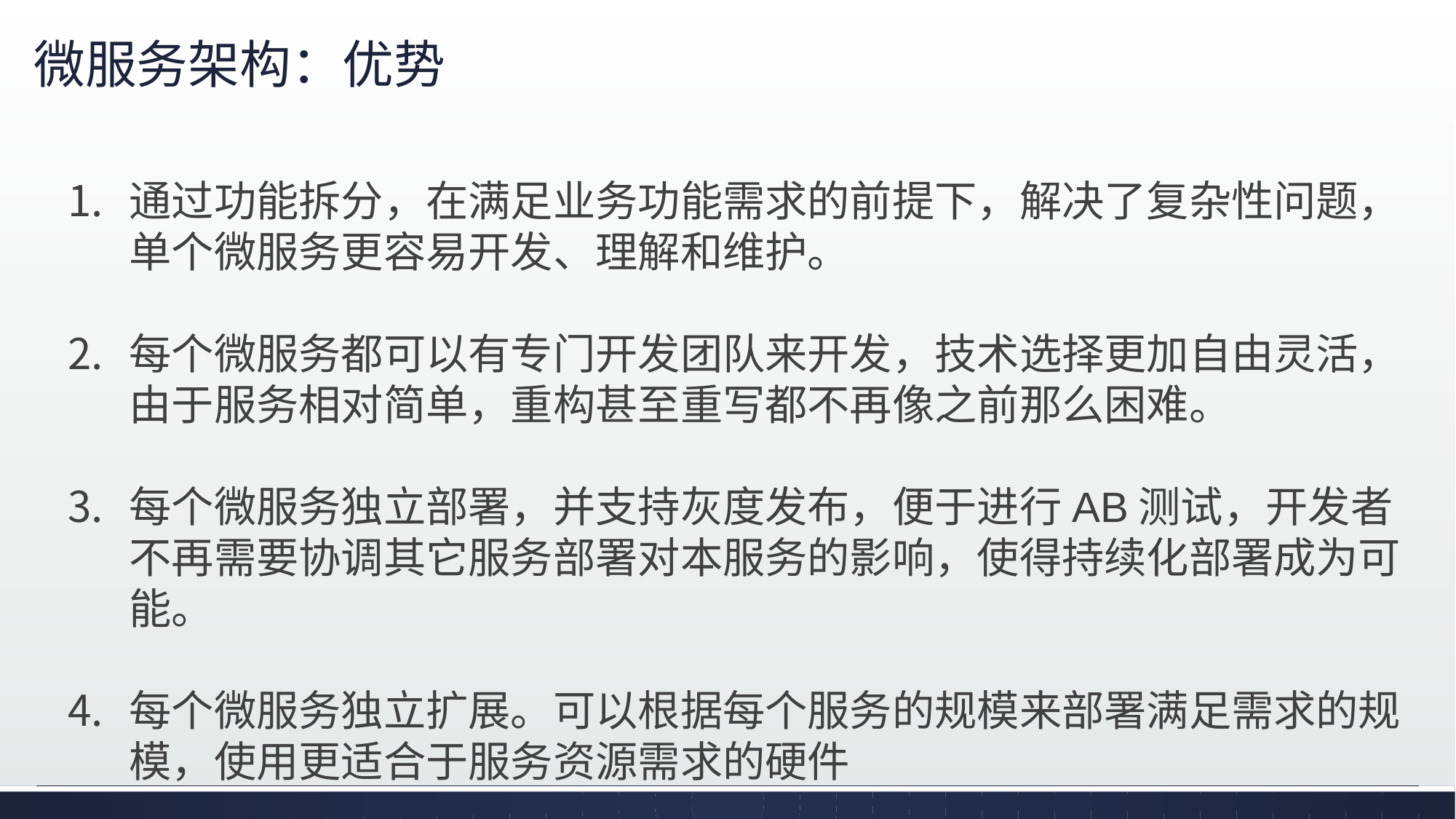

# 微服务架构：优势
通过功能拆分，在满足业务功能需求的前提下，解决了复杂性问题，单个微服务更容易开发、理解和维护。

每个微服务都可以有专门开发团队来开发，技术选择更加自由灵活，由于服务相对简单，重构甚至重写都不再像之前那么困难。

每个微服务独立部署，并支持灰度发布，便于进行AB测试，开发者不再需要协调其它服务部署对本服务的影响，使得持续化部署成为可能。

每个微服务独立扩展。可以根据每个服务的规模来部署满足需求的规模，使用更适合于服务资源需求的硬件